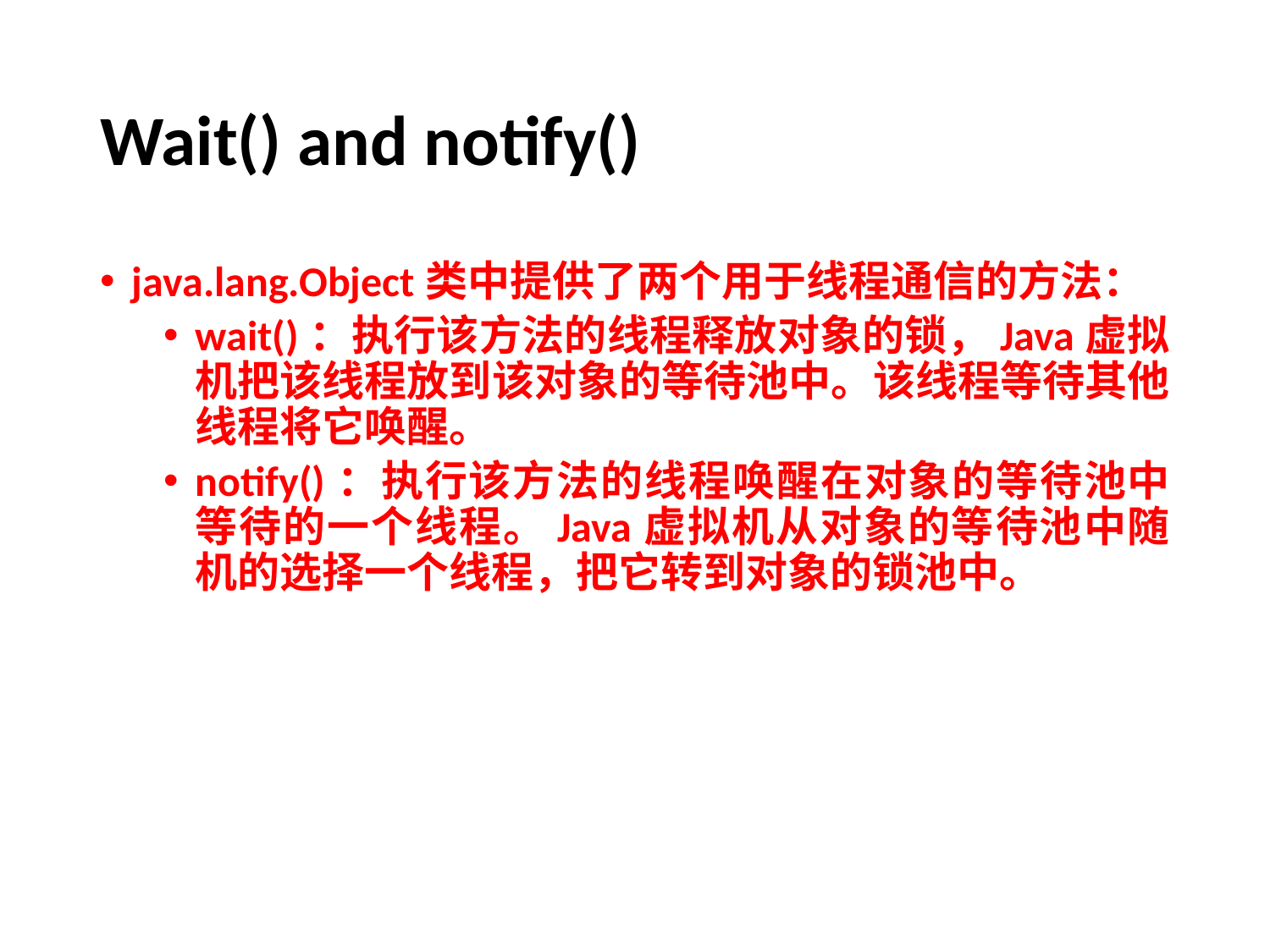

# Wait() and notify()
java.lang.Object类中提供了两个用于线程通信的方法：
wait()：执行该方法的线程释放对象的锁，Java虚拟机把该线程放到该对象的等待池中。该线程等待其他线程将它唤醒。
notify()：执行该方法的线程唤醒在对象的等待池中等待的一个线程。Java虚拟机从对象的等待池中随机的选择一个线程，把它转到对象的锁池中。